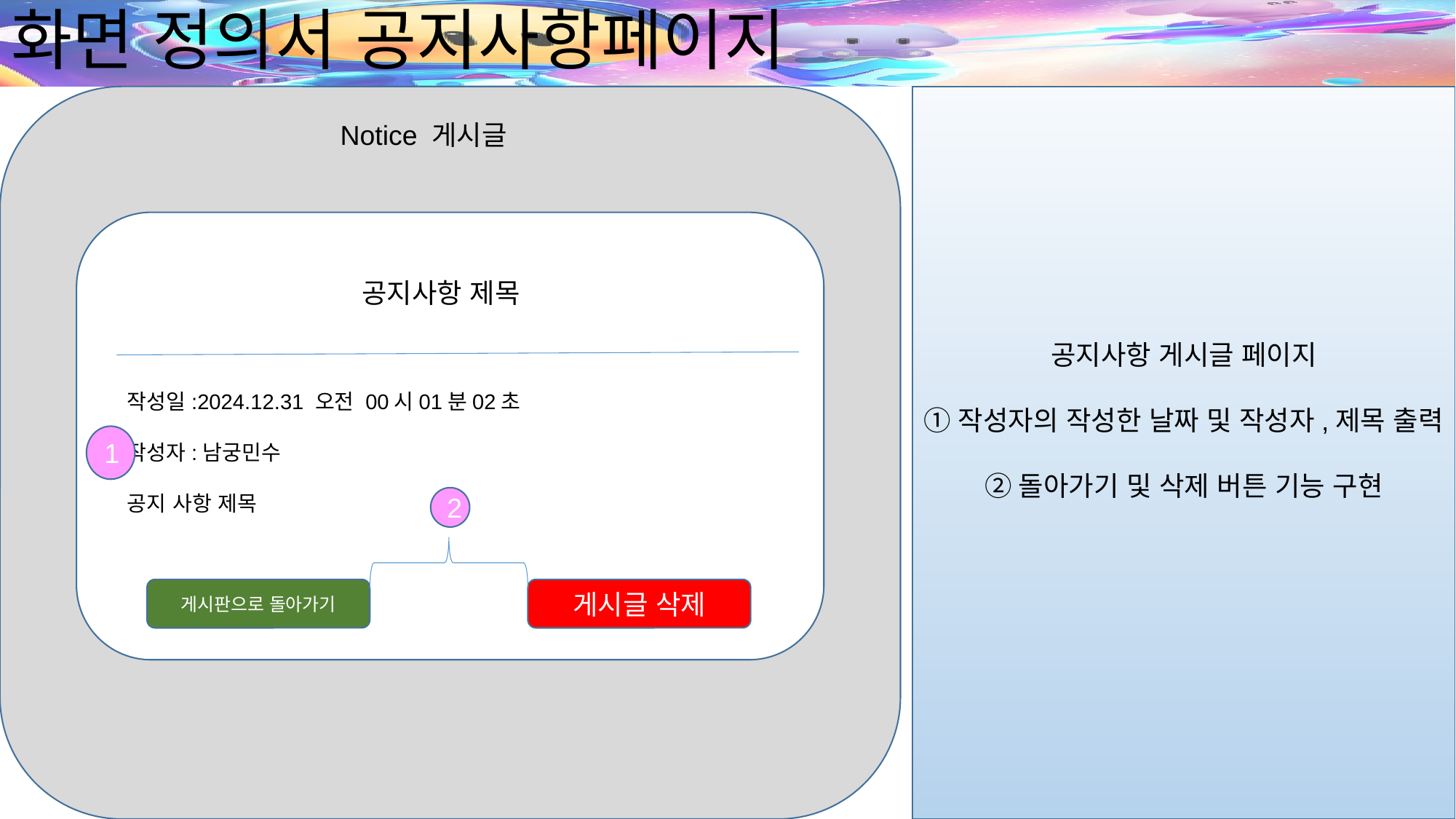

# 화면 정의서 공지사항페이지

공지사항 게시글 페이지

①작성자의 작성한 날짜 및 작성자,제목 출력

②돌아가기 및 삭제 버튼 기능 구현

Notice 게시글

공지사항 제목
작성일:2024.12.31 오전 00시01분02초

작성자:남궁민수

공지 사항 제목
1

2
게시판으로 돌아가기
게시글 삭제